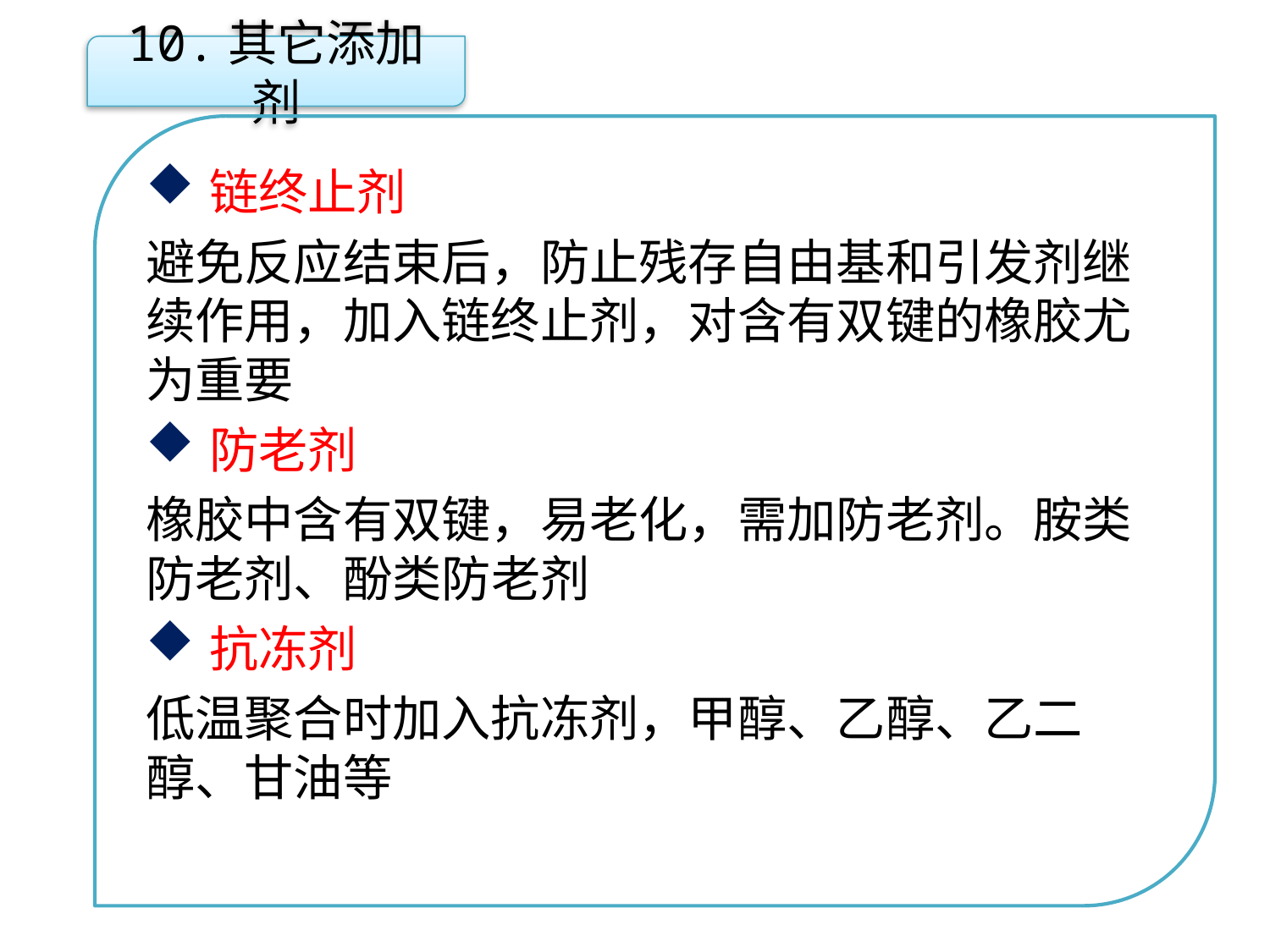

10.其它添加剂
链终止剂
避免反应结束后，防止残存自由基和引发剂继续作用，加入链终止剂，对含有双键的橡胶尤为重要
防老剂
橡胶中含有双键，易老化，需加防老剂。胺类防老剂、酚类防老剂
抗冻剂
低温聚合时加入抗冻剂，甲醇、乙醇、乙二醇、甘油等
点击添加文本
点击添加文本
点击添加文本
点击添加文本